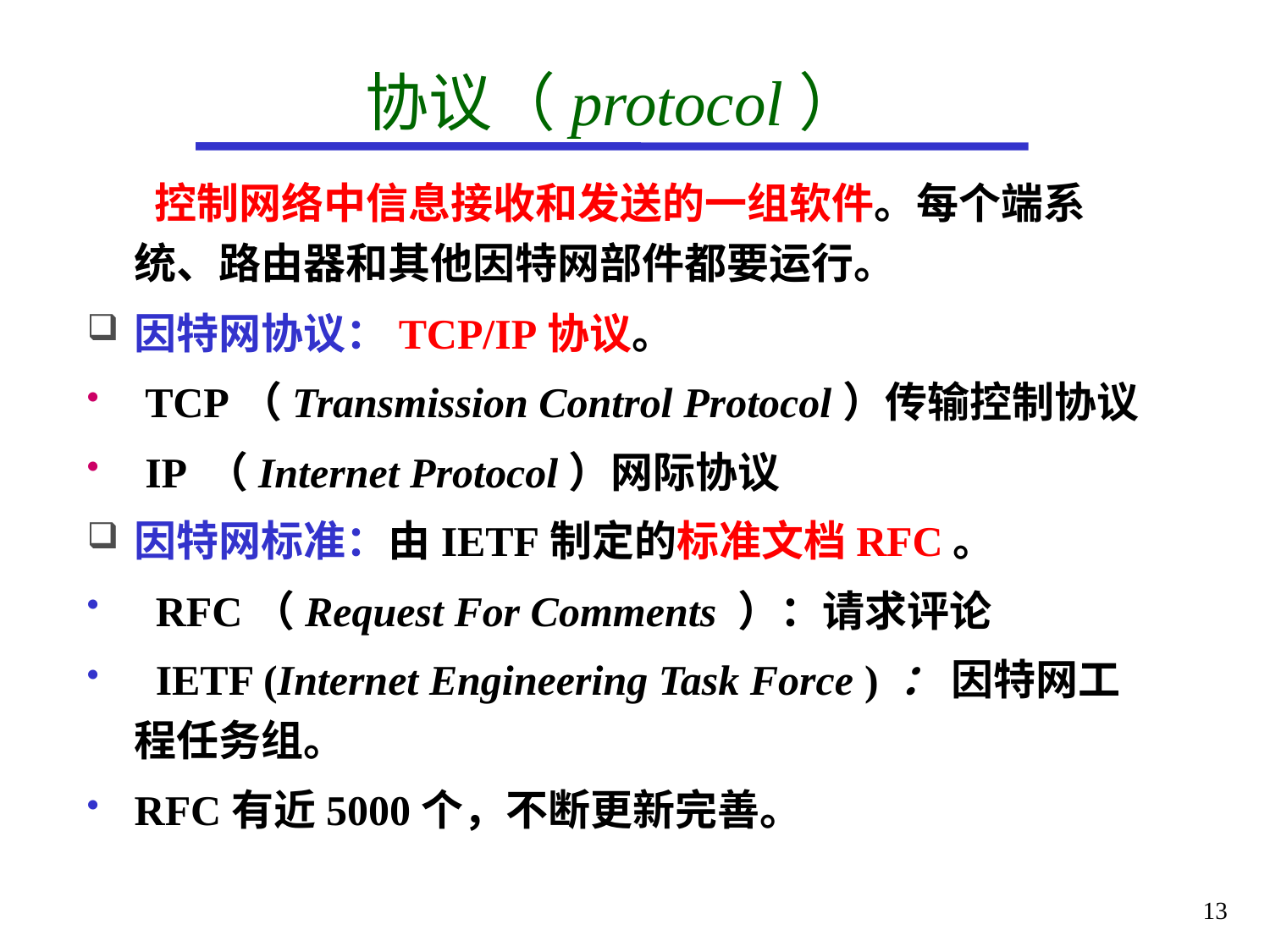

# 协议（protocol）
      控制网络中信息接收和发送的一组软件。每个端系统、路由器和其他因特网部件都要运行。
因特网协议：TCP/IP协议。
 TCP（Transmission Control Protocol）传输控制协议
 IP （Internet Protocol）网际协议
因特网标准：由IETF制定的标准文档RFC。
  RFC（Request For Comments ）：请求评论
  IETF (Internet Engineering Task Force ) ： 因特网工程任务组。
RFC有近5000个，不断更新完善。
13